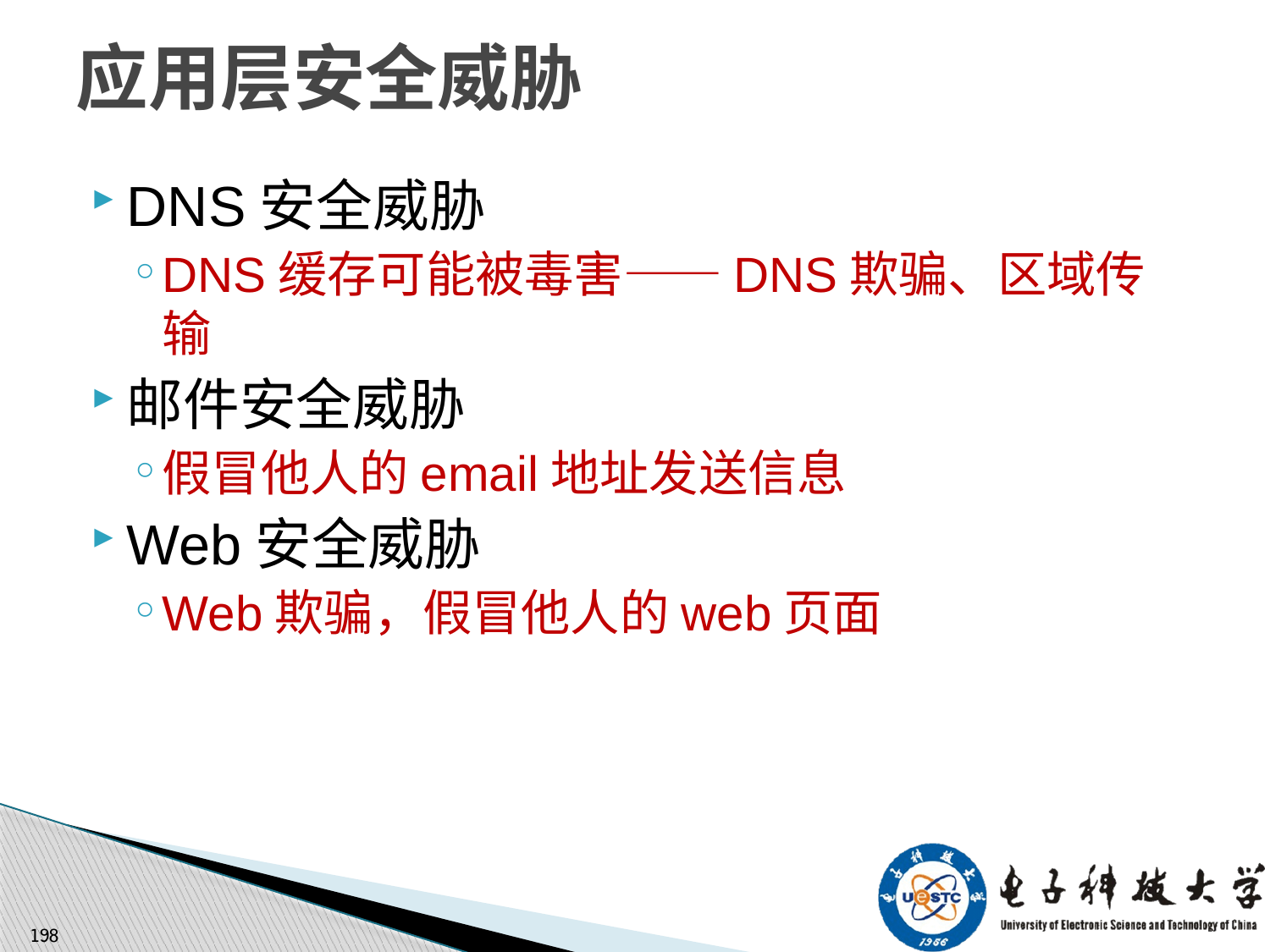

# 应用层安全威胁
DNS安全威胁
DNS缓存可能被毒害——DNS欺骗、区域传输
邮件安全威胁
假冒他人的email地址发送信息
Web安全威胁
Web欺骗，假冒他人的web页面

198